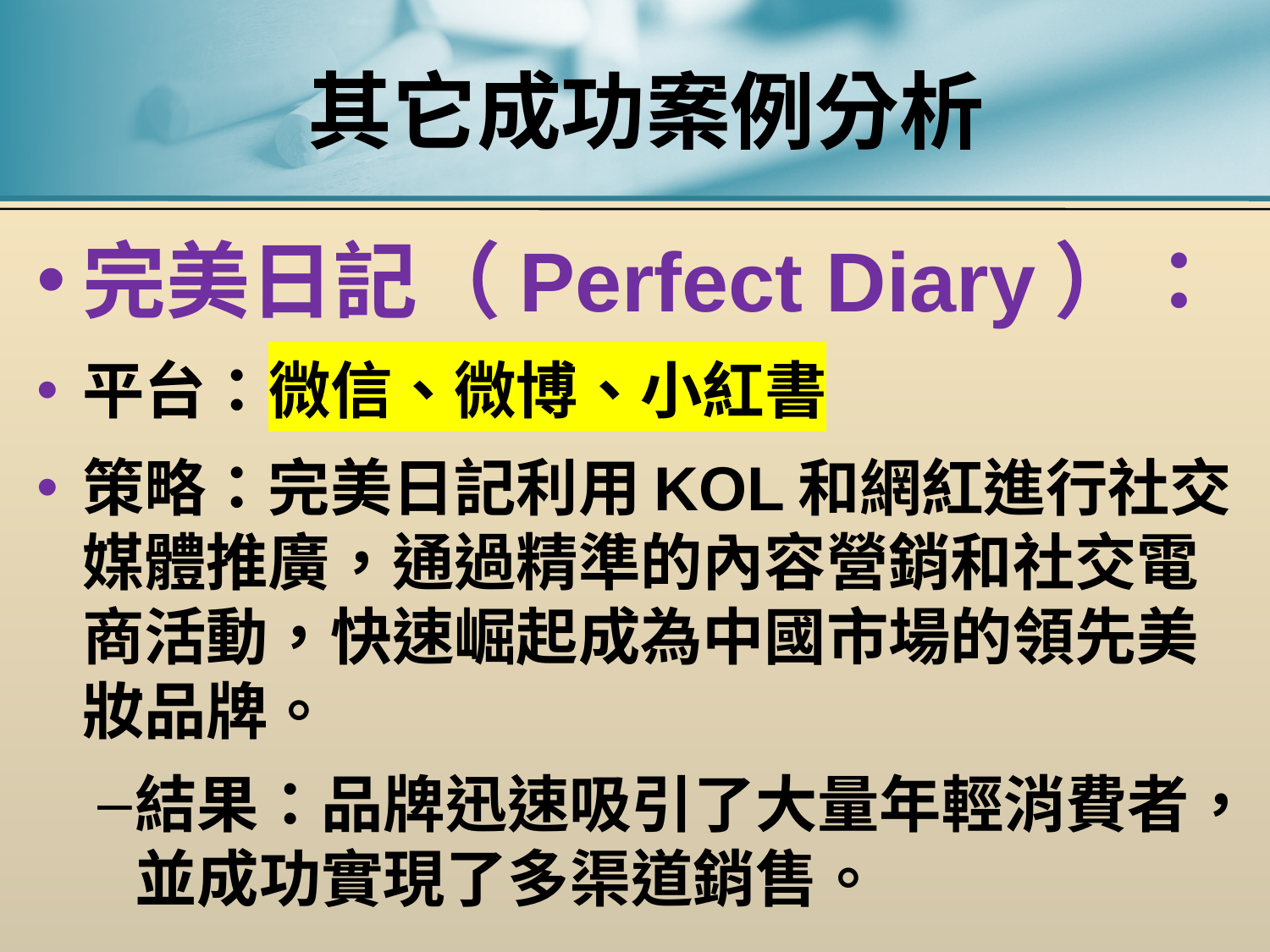

# 其它成功案例分析
完美日記（Perfect Diary）：
平台：微信、微博、小紅書
策略：完美日記利用KOL和網紅進行社交媒體推廣，通過精準的內容營銷和社交電商活動，快速崛起成為中國市場的領先美妝品牌。
結果：品牌迅速吸引了大量年輕消費者，並成功實現了多渠道銷售。